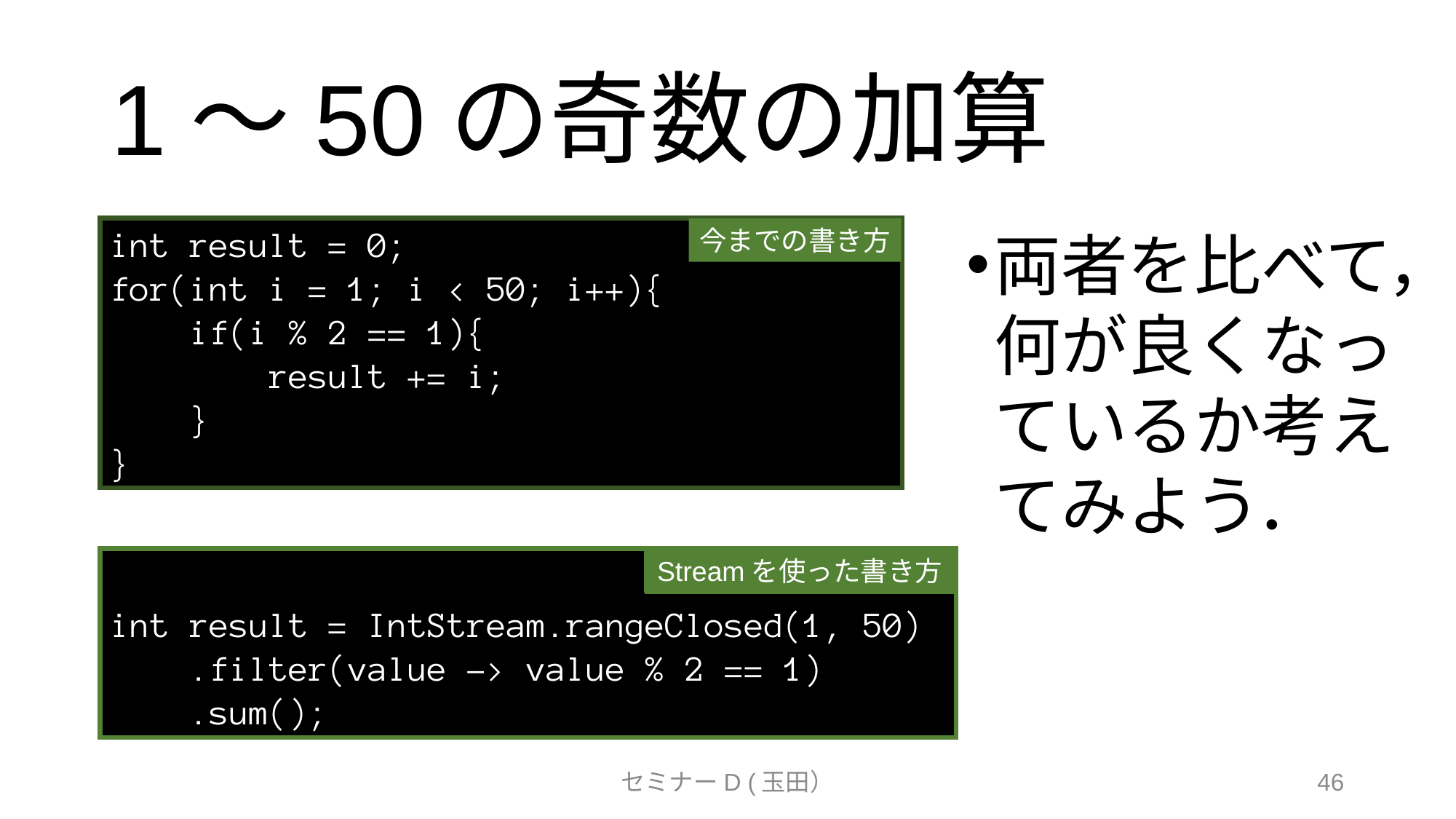

# 1〜50の奇数の加算
int result = 0;
for(int i = 1; i < 50; i++){
    if(i % 2 == 1){
        result += i;
    }
}
今までの書き方
両者を比べて，何が良くなっているか考えてみよう．
int result = IntStream.rangeClosed(1, 50)
    .filter(value -> value % 2 == 1)
    .sum();
Streamを使った書き方
セミナーD (玉田）
46